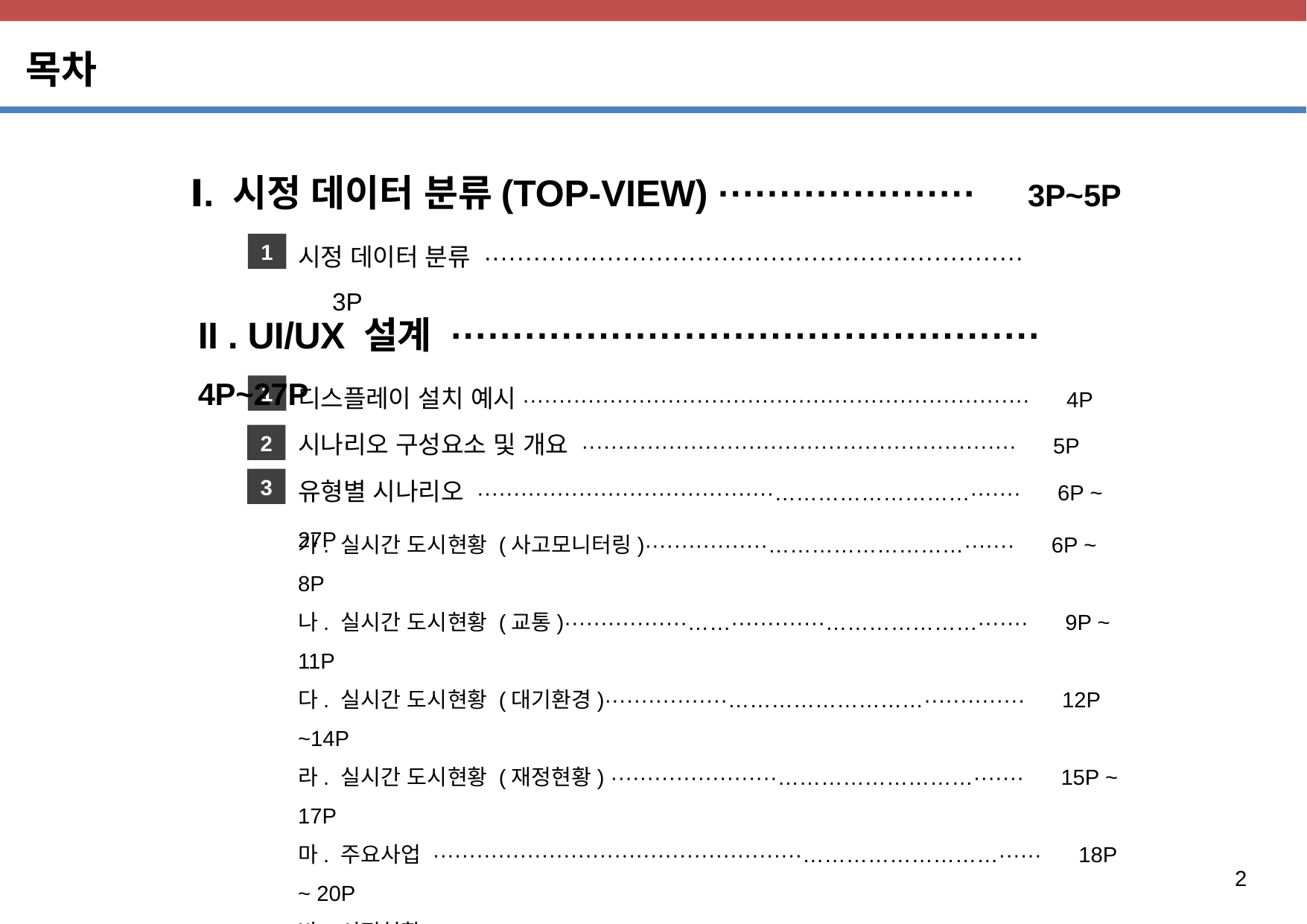

목차
Ⅰ. 시정 데이터 분류(TOP-VIEW) ·····················     3P~5P
시정 데이터 분류 ··································································      3P
1
II . UI/UX 설계 ················································    4P~27P
디스플레이 설치 예시······································································      4P
시나리오 구성요소 및 개요 ····························································      5P
유형별 시나리오 ·········································………………………·······      6P ~ 27P
1
2
3
가. 실시간 도시현황 (사고모니터링)·················………………………·······      6P ~ 8P
나. 실시간 도시현황 (교통)·················……·············…………………·······      9P ~ 11P
다. 실시간 도시현황 (대기환경)·················………………………··············      12P ~14P
라. 실시간 도시현황 (재정현황) ·······················………………………·······      15P ~ 17P
마. 주요사업 ···················································………………………······      18P ~ 20P
바. 시정현황 ···················································………………………······      21P ~ 23P
사. 외빈접견 ···················································………………………······      24P ~ 27P